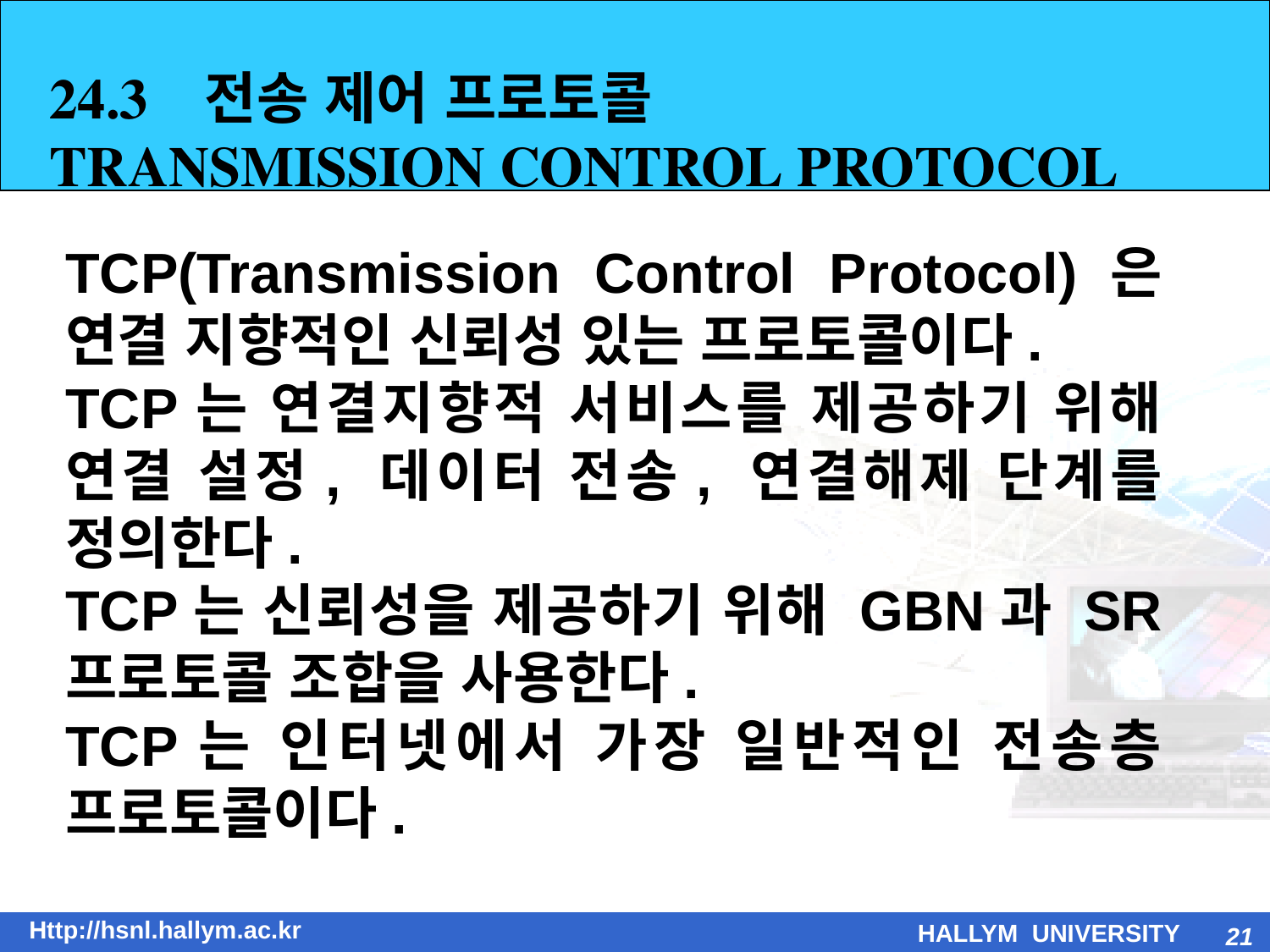

24.3   전송 제어 프로토콜
TRANSMISSION CONTROL PROTOCOL

TCP(Transmission Control Protocol)은 연결 지향적인 신뢰성 있는 프로토콜이다.
TCP는 연결지향적 서비스를 제공하기 위해 연결 설정, 데이터 전송, 연결해제 단계를 정의한다.
TCP는 신뢰성을 제공하기 위해 GBN과 SR 프로토콜 조합을 사용한다.
TCP는 인터넷에서 가장 일반적인 전송층 프로토콜이다.

21